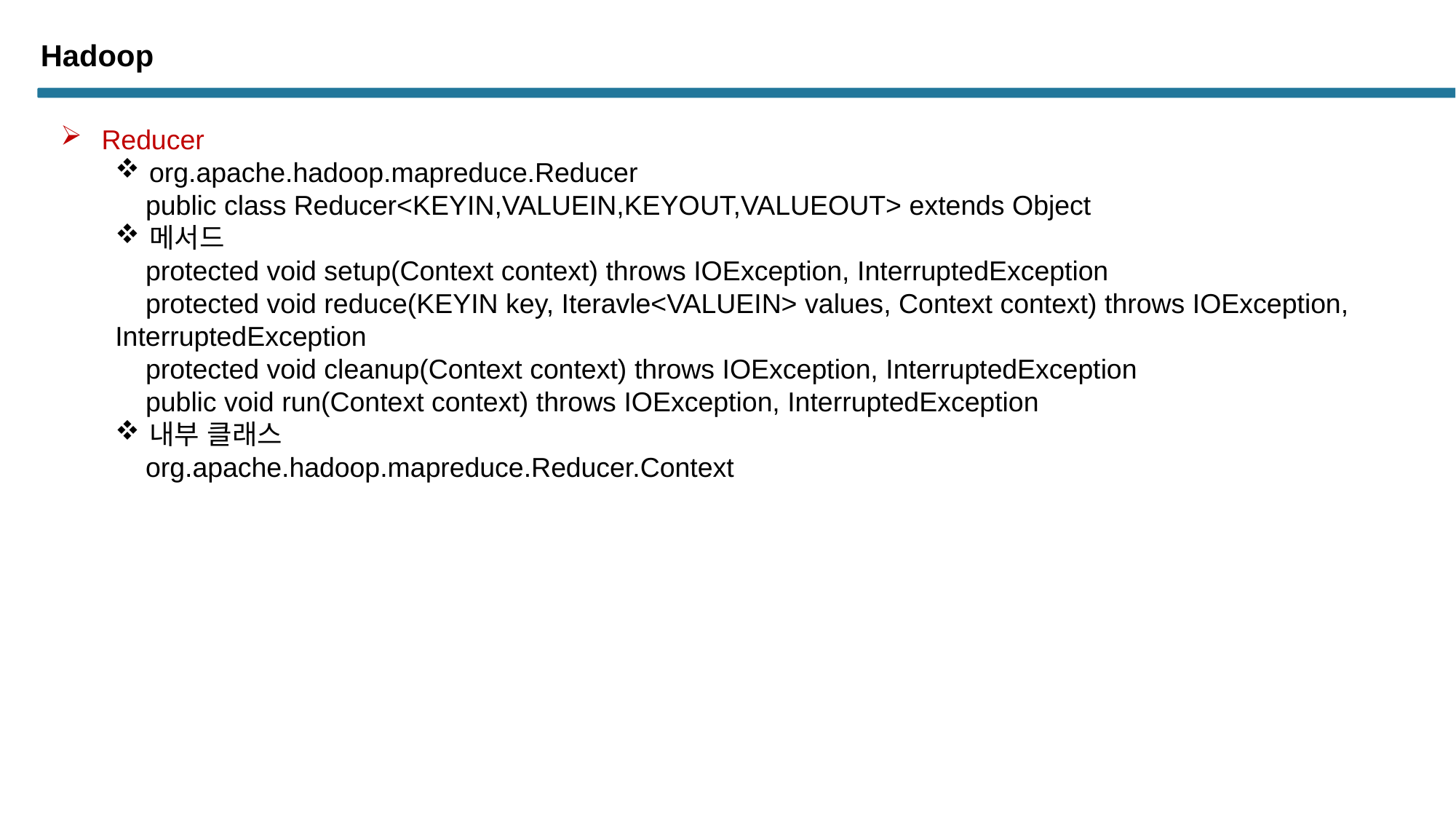

# Hadoop
Reducer
org.apache.hadoop.mapreduce.Reducer
    public class Reducer<KEYIN,VALUEIN,KEYOUT,VALUEOUT> extends Object
메서드
    protected void setup(Context context) throws IOException, InterruptedException
    protected void reduce(KEYIN key, Iteravle<VALUEIN> values, Context context) throws IOException, InterruptedException
    protected void cleanup(Context context) throws IOException, InterruptedException
    public void run(Context context) throws IOException, InterruptedException
내부 클래스
    org.apache.hadoop.mapreduce.Reducer.Context